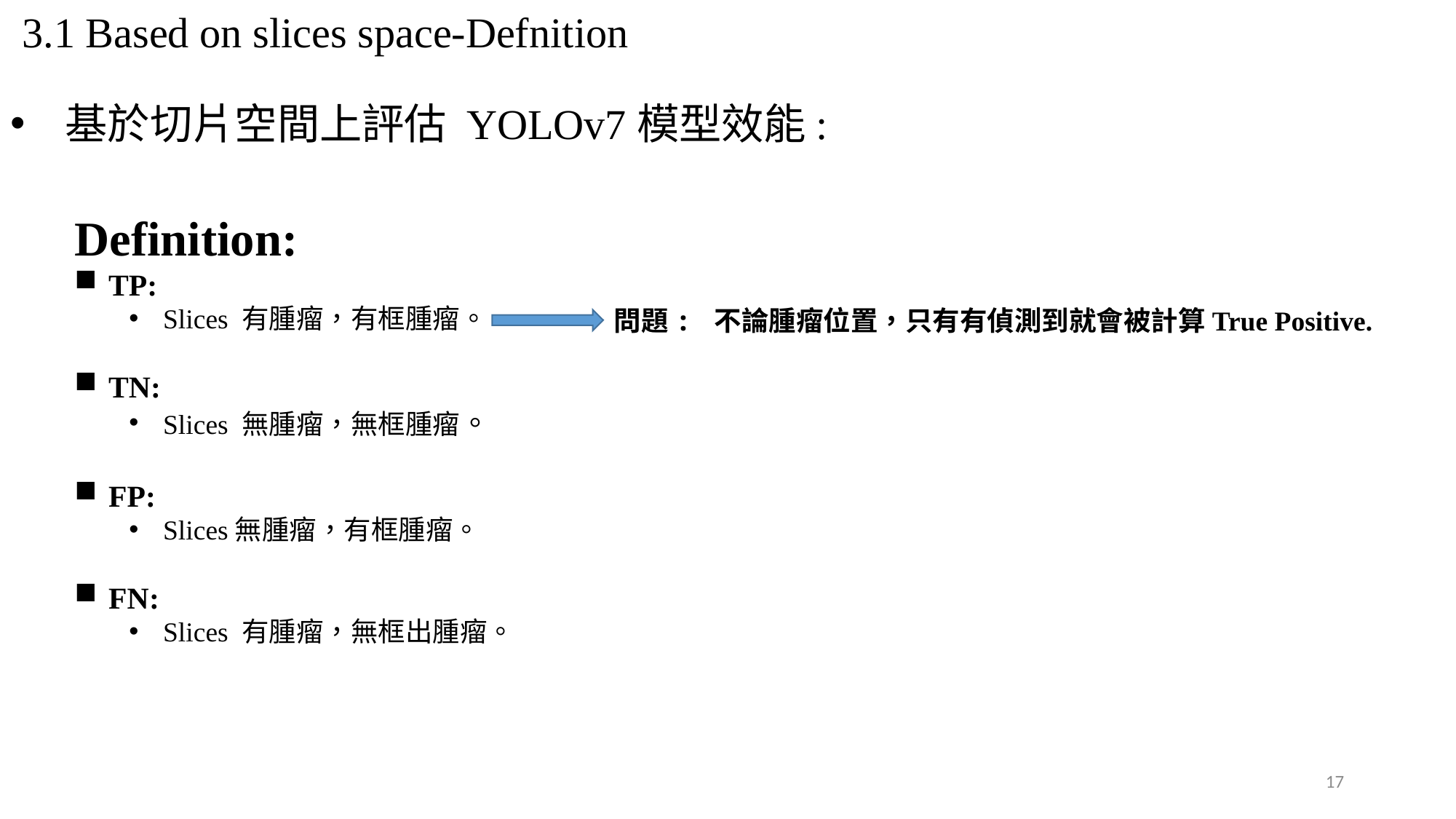

3.1 Based on slices space-Defnition
基於切片空間上評估 YOLOv7模型效能:
Definition:
TP:
Slices 有腫瘤，有框腫瘤。

TN:
Slices 無腫瘤，無框腫瘤。

FP:
Slices無腫瘤，有框腫瘤。

FN:
Slices 有腫瘤，無框出腫瘤。
問題: 不論腫瘤位置，只有有偵測到就會被計算True Positive.

17